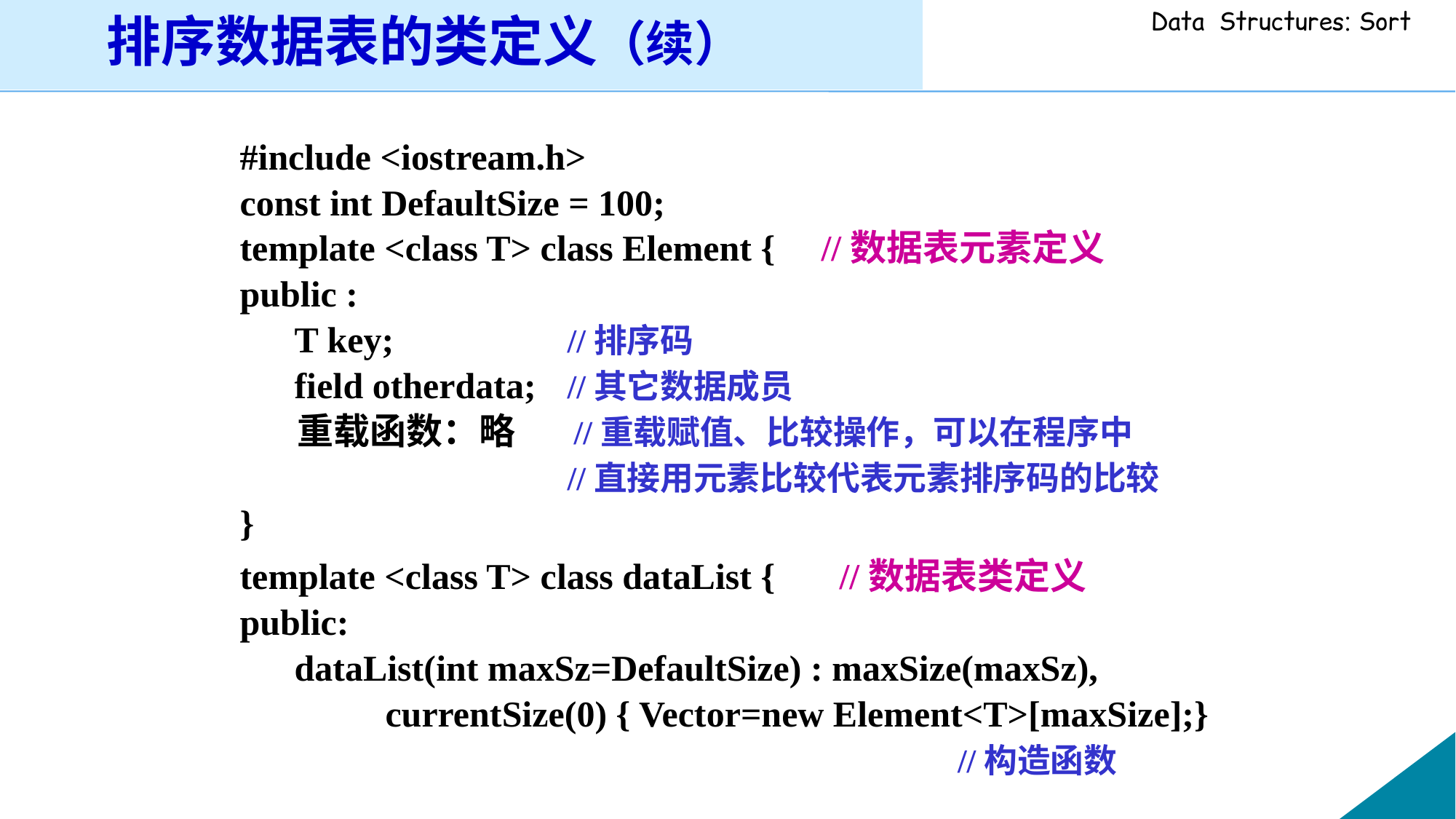

排序数据表的类定义（续）
#include <iostream.h>
const int DefaultSize = 100;
template <class T> class Element {     //数据表元素定义
public :
      T key;		//排序码
      field otherdata;	//其它数据成员
      重载函数：略      //重载赋值、比较操作，可以在程序中
                                    //直接用元素比较代表元素排序码的比较
}
template <class T> class dataList {       //数据表类定义
public:
      dataList(int maxSz=DefaultSize) : maxSize(maxSz),
                currentSize(0) { Vector=new Element<T>[maxSize];}
                                                                               //构造函数